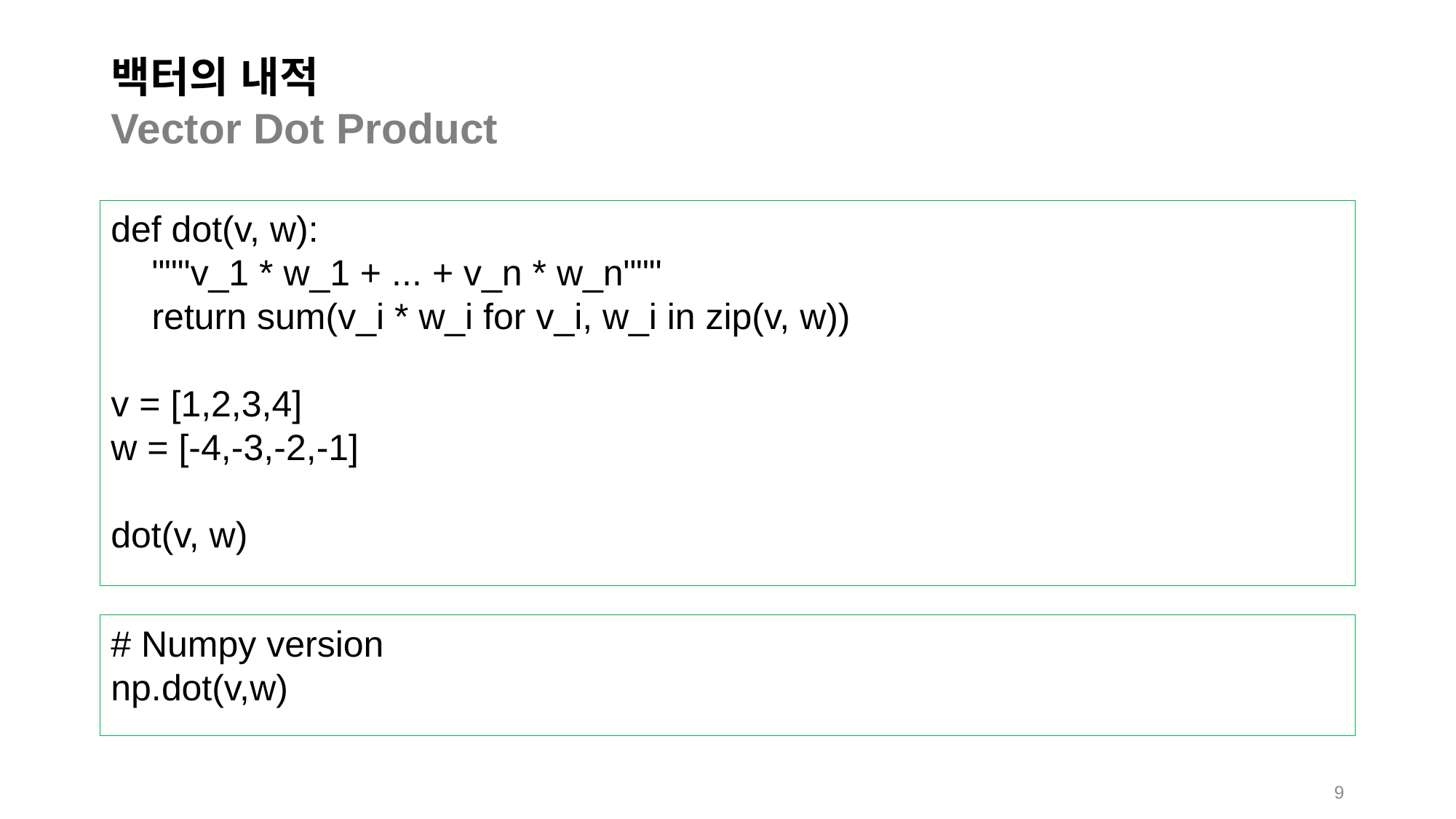

# 백터의 내적 Vector Dot Product
def dot(v, w):
    """v_1 * w_1 + ... + v_n * w_n"""
    return sum(v_i * w_i for v_i, w_i in zip(v, w))

v = [1,2,3,4]
w = [-4,-3,-2,-1]

dot(v, w)
# Numpy version
np.dot(v,w)
9